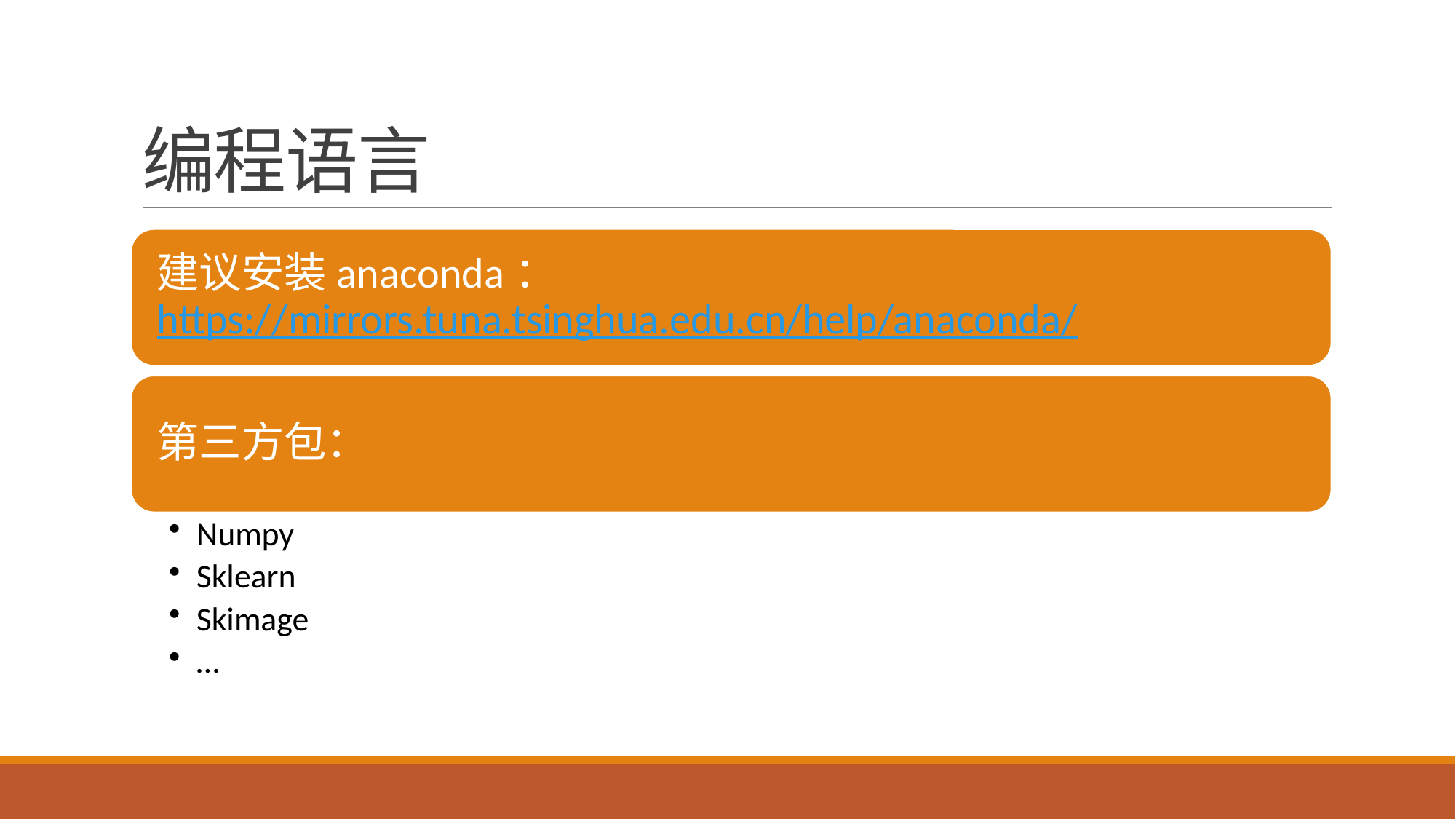

# 编程语言
建议安装anaconda： https://mirrors.tuna.tsinghua.edu.cn/help/anaconda/
第三方包：
Numpy
Sklearn
Skimage
…